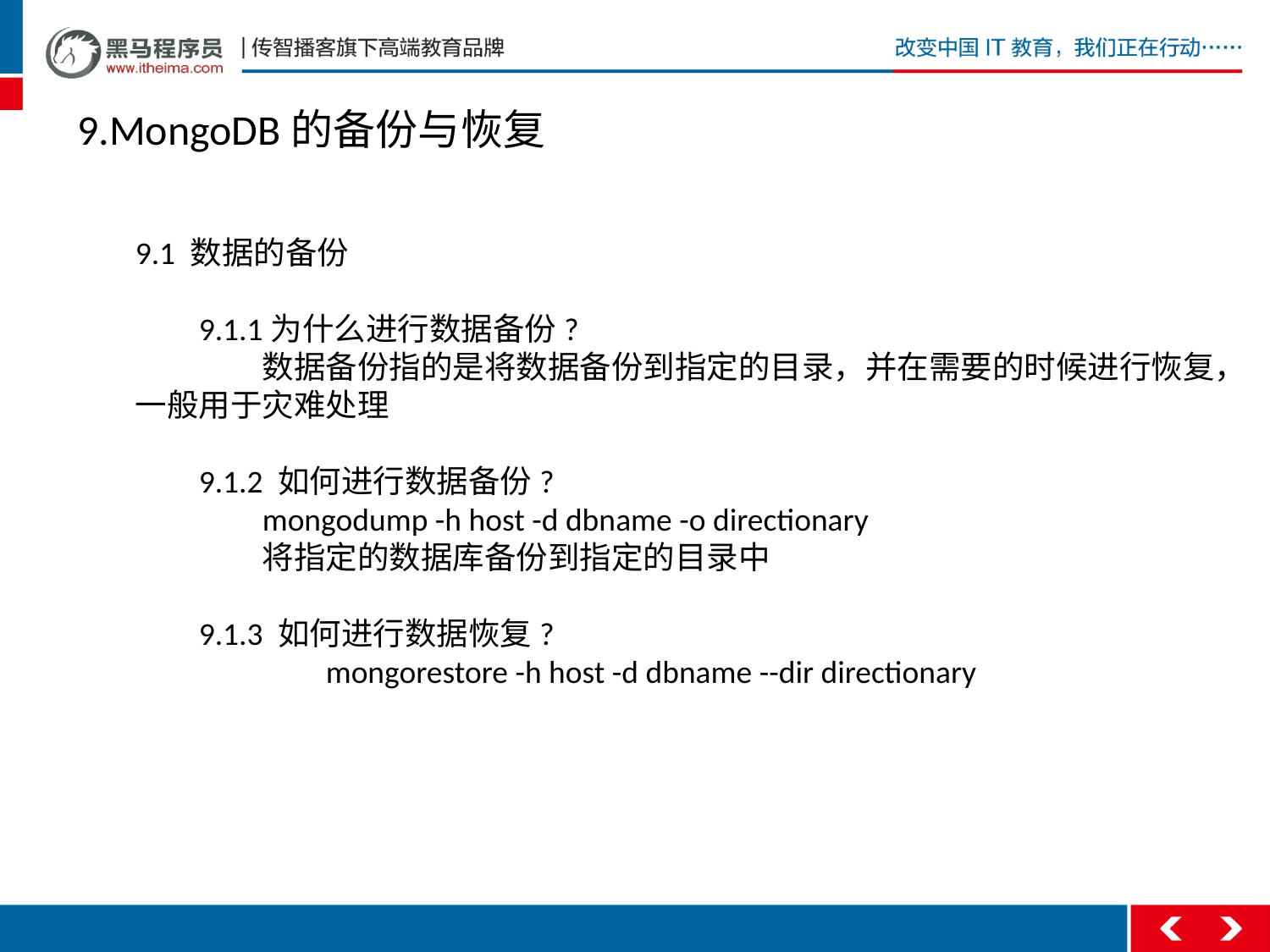

9.MongoDB的备份与恢复
9.1 数据的备份

9.1.1为什么进行数据备份?
	数据备份指的是将数据备份到指定的目录，并在需要的时候进行恢复，一般用于灾难处理

9.1.2 如何进行数据备份?
	mongodump -h host -d dbname -o directionary
	将指定的数据库备份到指定的目录中

9.1.3 如何进行数据恢复?
	mongorestore -h host -d dbname --dir directionary